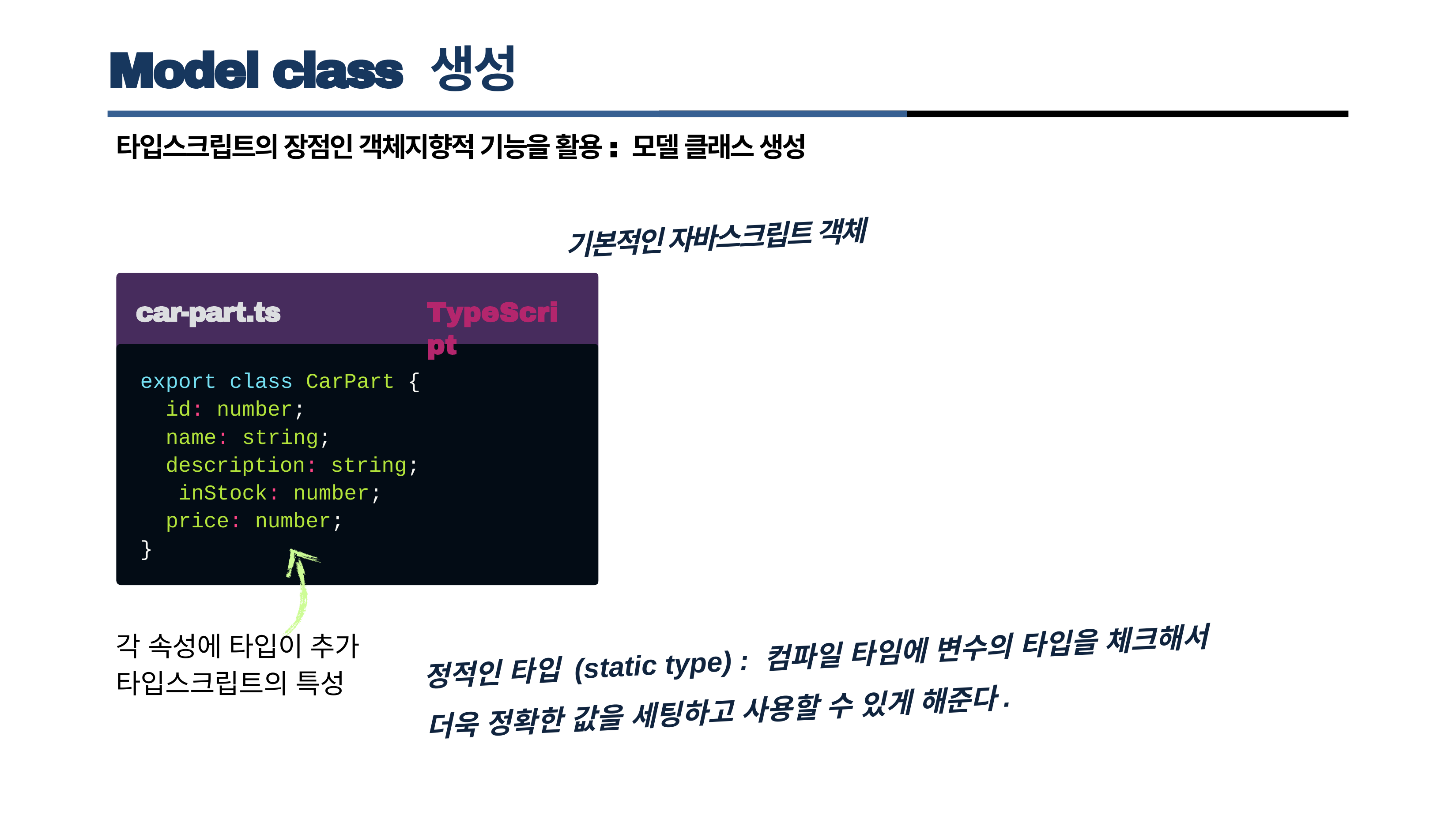

# Model class 생성
타입스크립트의 장점인 객체지향적 기능을 활용: 모델 클래스 생성
기본적인 자바스크립트 객체

car-part.ts
TypeScript
export
class
CarPart {
id: number;
name: string;
description: string;  inStock: number;
price: number;
}
정적인 타입 (static type) : 컴파일 타임에 변수의 타입을 체크해서 더욱 정확한 값을 세팅하고 사용할 수 있게 해준다.
각 속성에 타입이 추가
타입스크립트의 특성